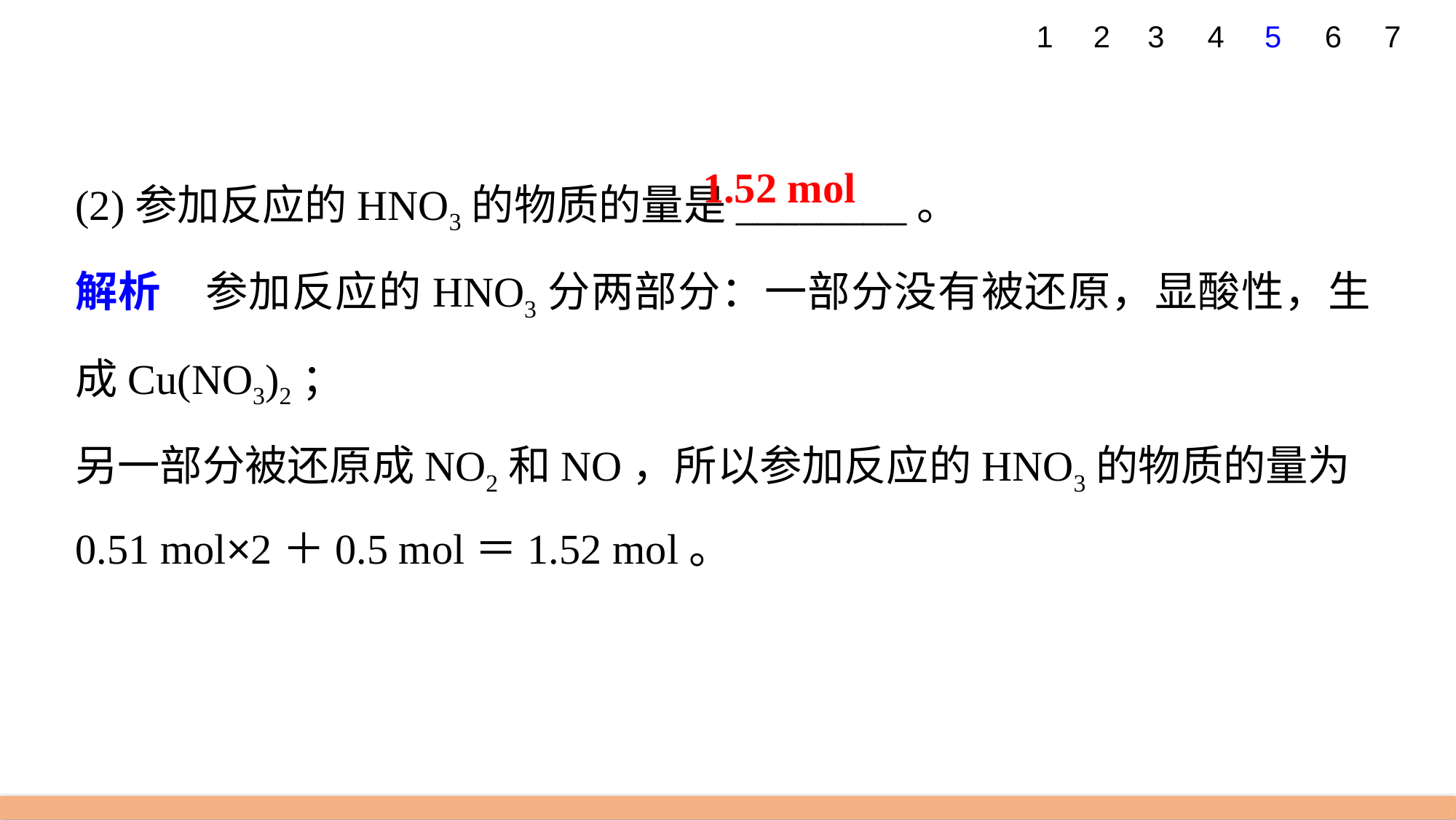

7
1
2
3
4
5
6
(2)参加反应的HNO3的物质的量是________。
解析　参加反应的HNO3分两部分：一部分没有被还原，显酸性，生成Cu(NO3)2；
另一部分被还原成NO2和NO，所以参加反应的HNO3的物质的量为
0.51 mol×2＋0.5 mol＝1.52 mol。
1.52 mol